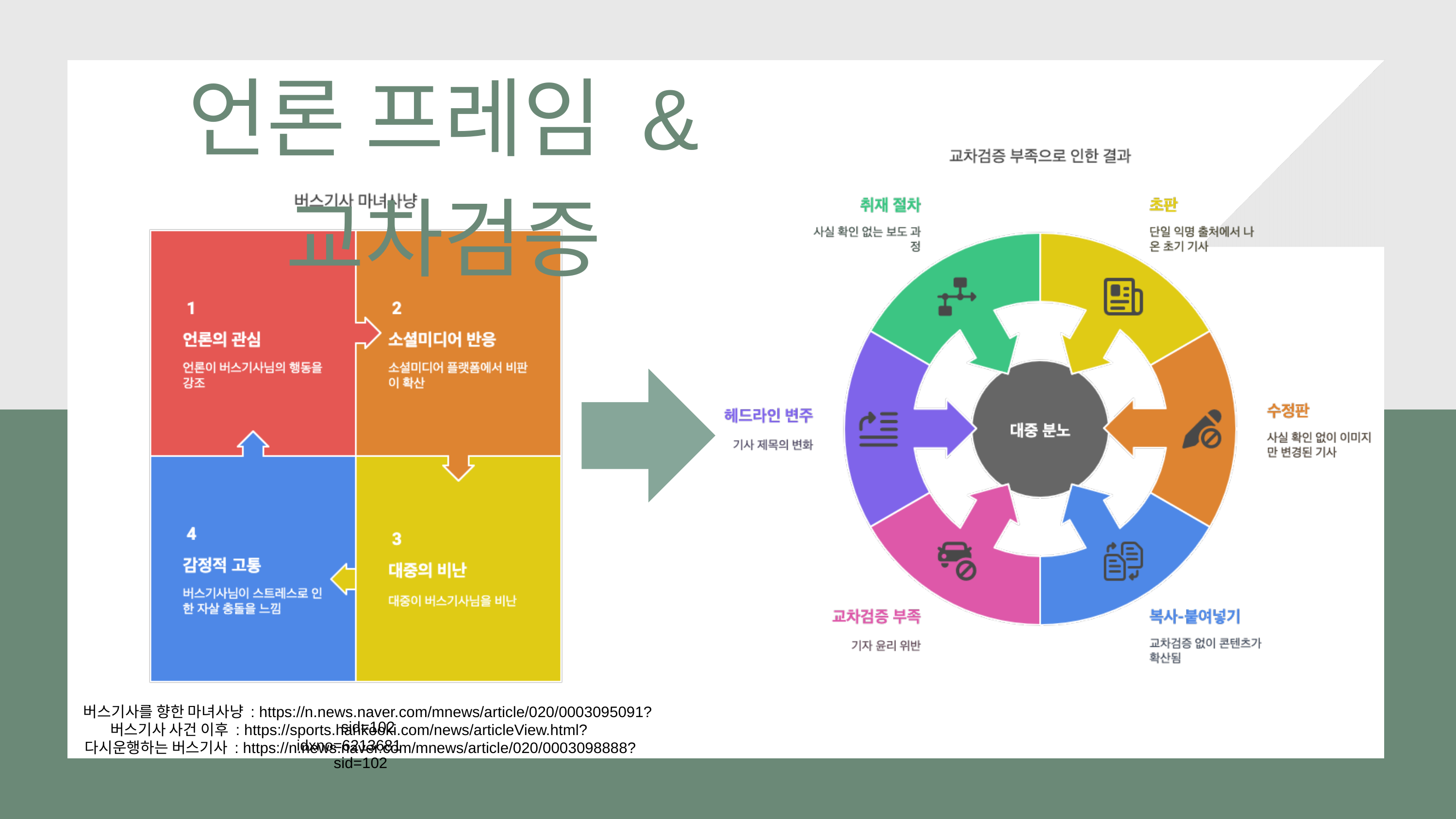

언론 프레임 & 교차검증

버스기사를 향한 마녀사냥 : https://n.news.naver.com/mnews/article/020/0003095091?sid=102
버스기사 사건 이후 : https://sports.hankooki.com/news/articleView.html?idxno=6213681
다시운행하는 버스기사 : https://n.news.naver.com/mnews/article/020/0003098888?sid=102